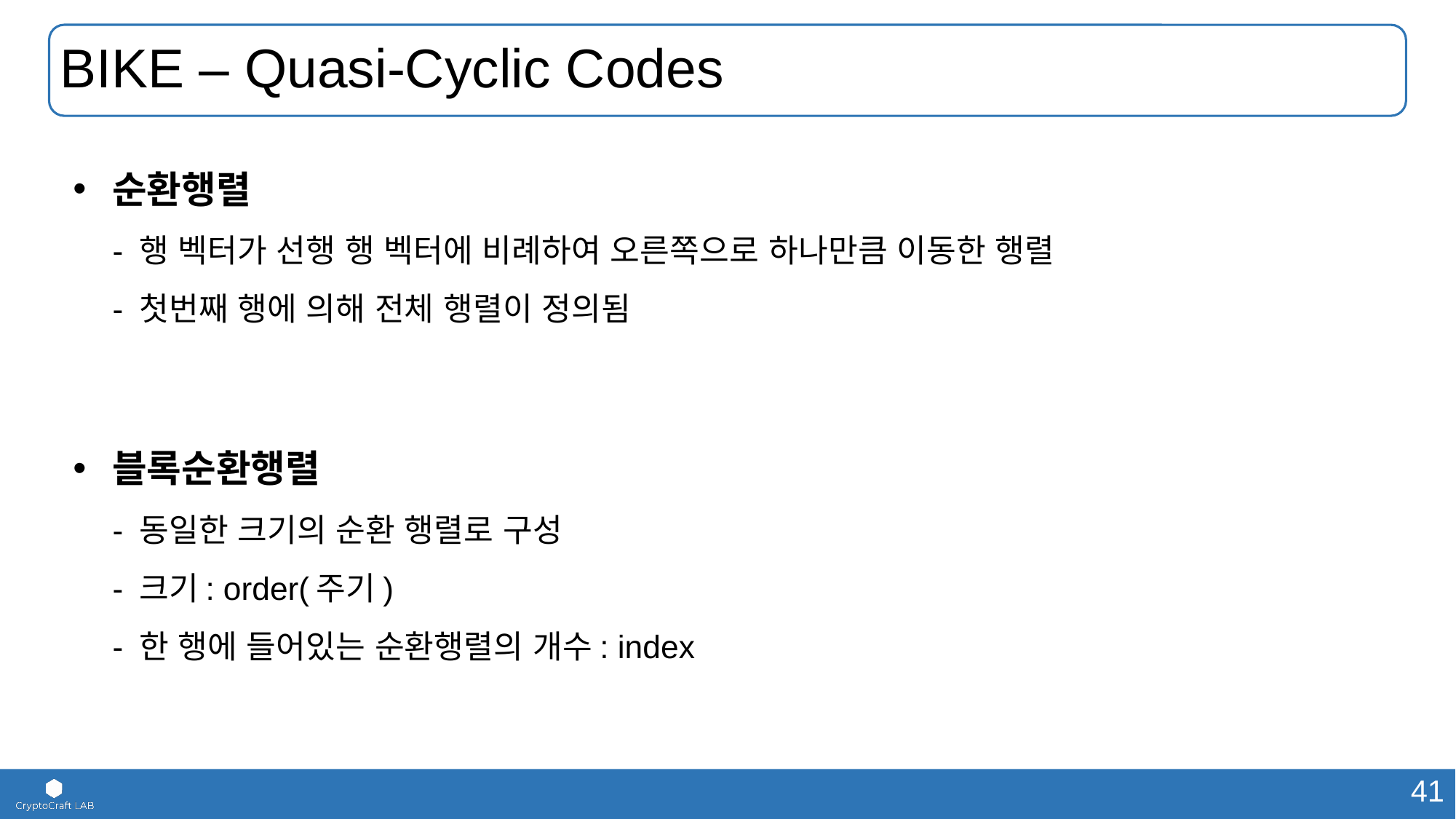

# BIKE – Quasi-Cyclic Codes
순환행렬
- 행 벡터가 선행 행 벡터에 비례하여 오른쪽으로 하나만큼 이동한 행렬
- 첫번째 행에 의해 전체 행렬이 정의됨

블록순환행렬
- 동일한 크기의 순환 행렬로 구성
- 크기: order(주기)
- 한 행에 들어있는 순환행렬의 개수: index